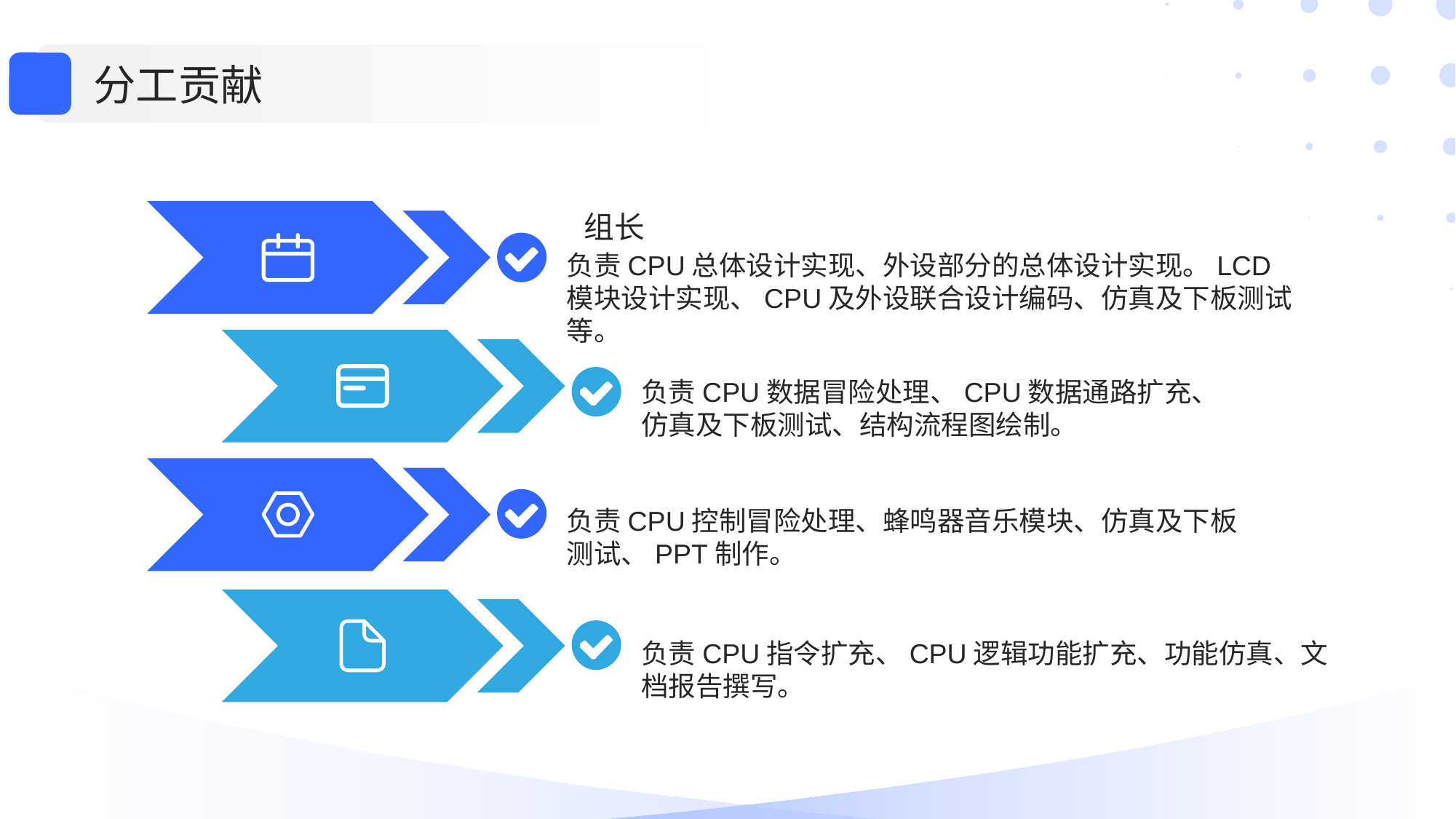

分工贡献
 组长

负责CPU总体设计实现、外设部分的总体设计实现。LCD模块设计实现、CPU及外设联合设计编码、仿真及下板测试等。

负责CPU数据冒险处理、CPU数据通路扩充、仿真及下板测试、结构流程图绘制。

负责CPU控制冒险处理、蜂鸣器音乐模块、仿真及下板测试、PPT制作。

负责CPU指令扩充、CPU逻辑功能扩充、功能仿真、文档报告撰写。